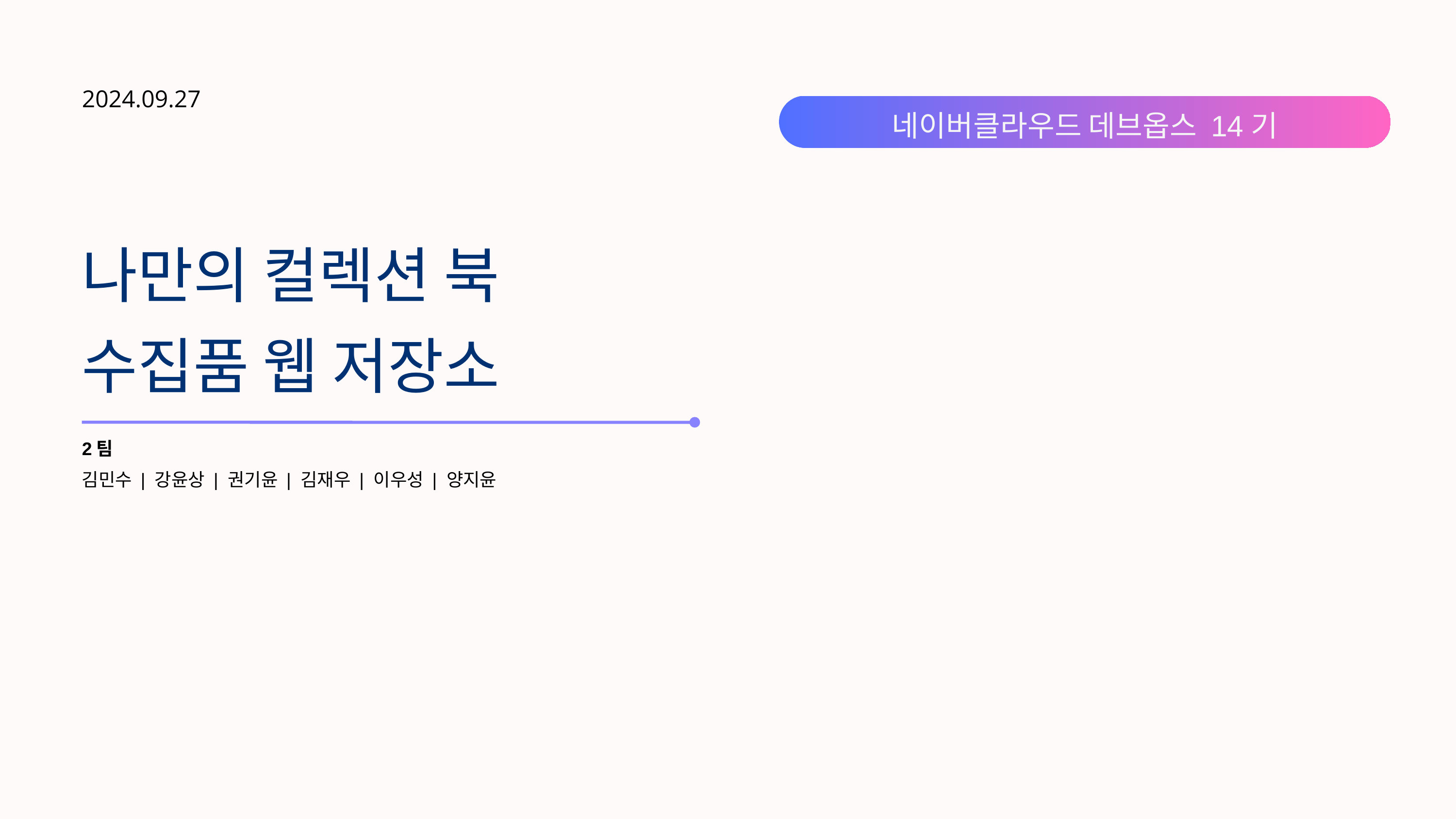

2024.09.27
네이버클라우드 데브옵스 14기

나만의 컬렉션 북
수집품 웹 저장소

2팀
김민수 | 강윤상 | 권기윤 | 김재우 | 이우성 | 양지윤